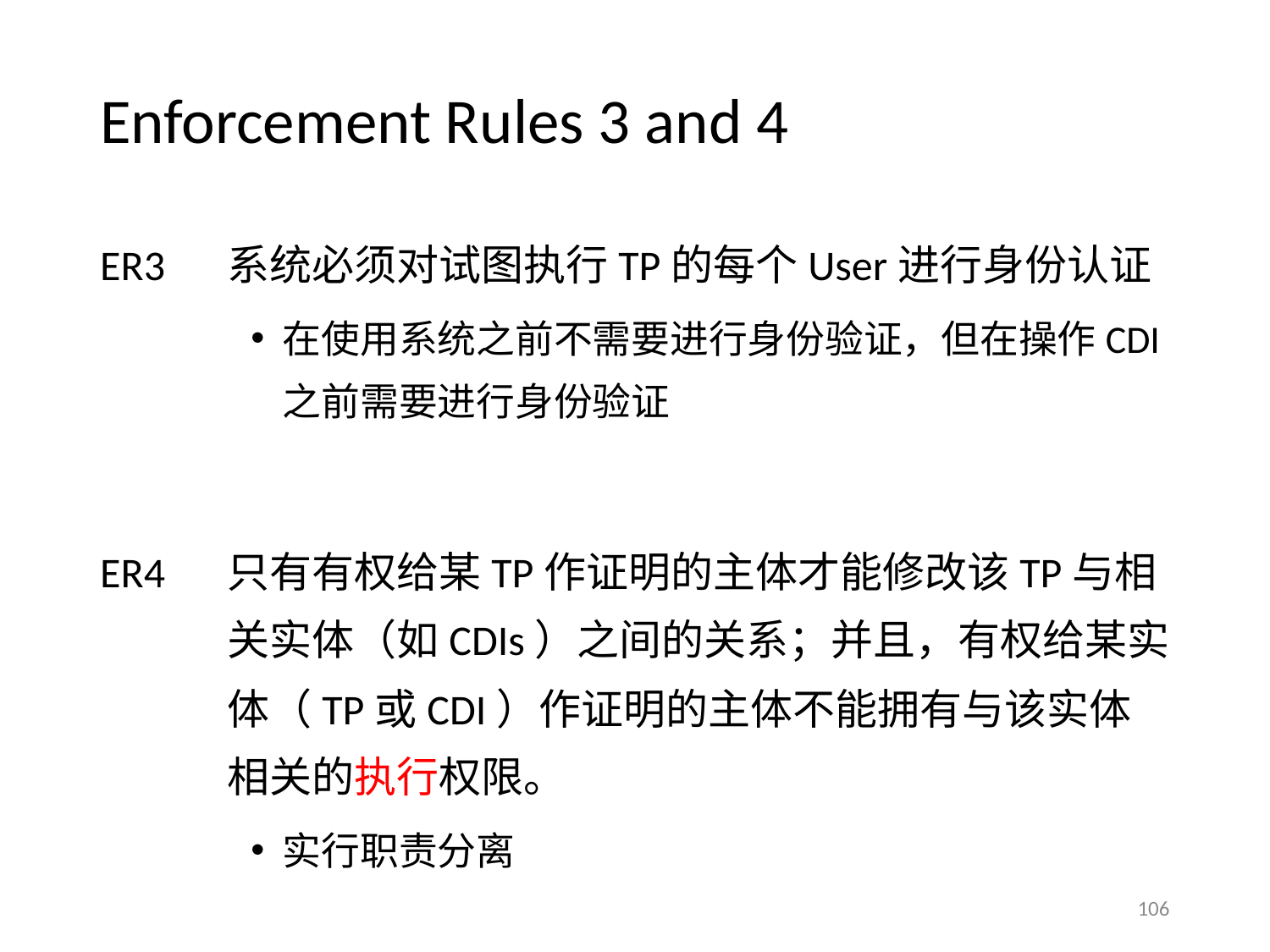

# Enforcement Rules 3 and 4
ER3	系统必须对试图执行TP的每个User进行身份认证
在使用系统之前不需要进行身份验证，但在操作CDI之前需要进行身份验证

ER4	只有有权给某TP作证明的主体才能修改该TP与相关实体（如CDIs）之间的关系；并且，有权给某实体（TP或CDI）作证明的主体不能拥有与该实体相关的执行权限。
实行职责分离
106